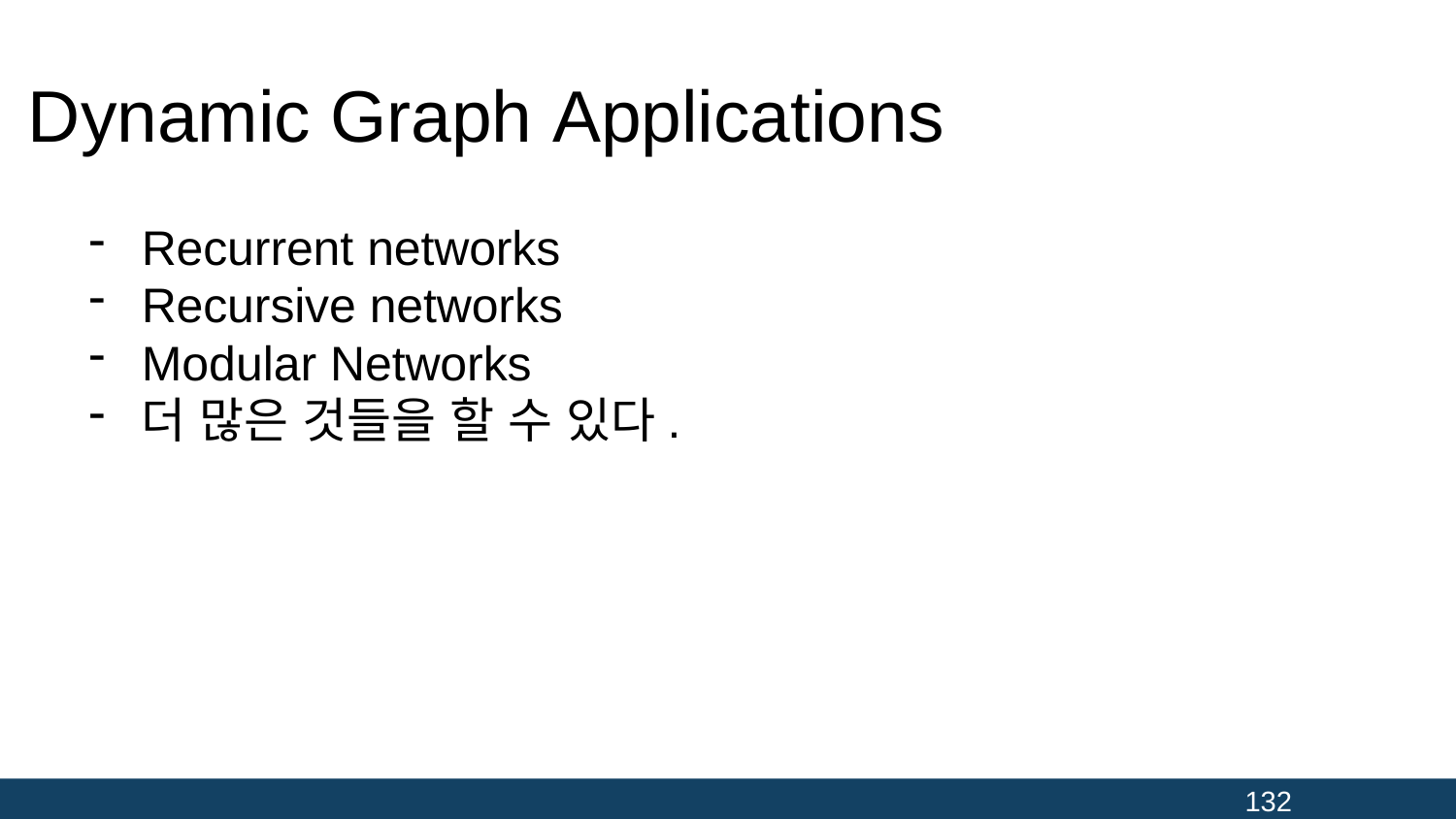

# Dynamic Graph Applications
Recurrent networks
Recursive networks
Modular Networks
더 많은 것들을 할 수 있다.